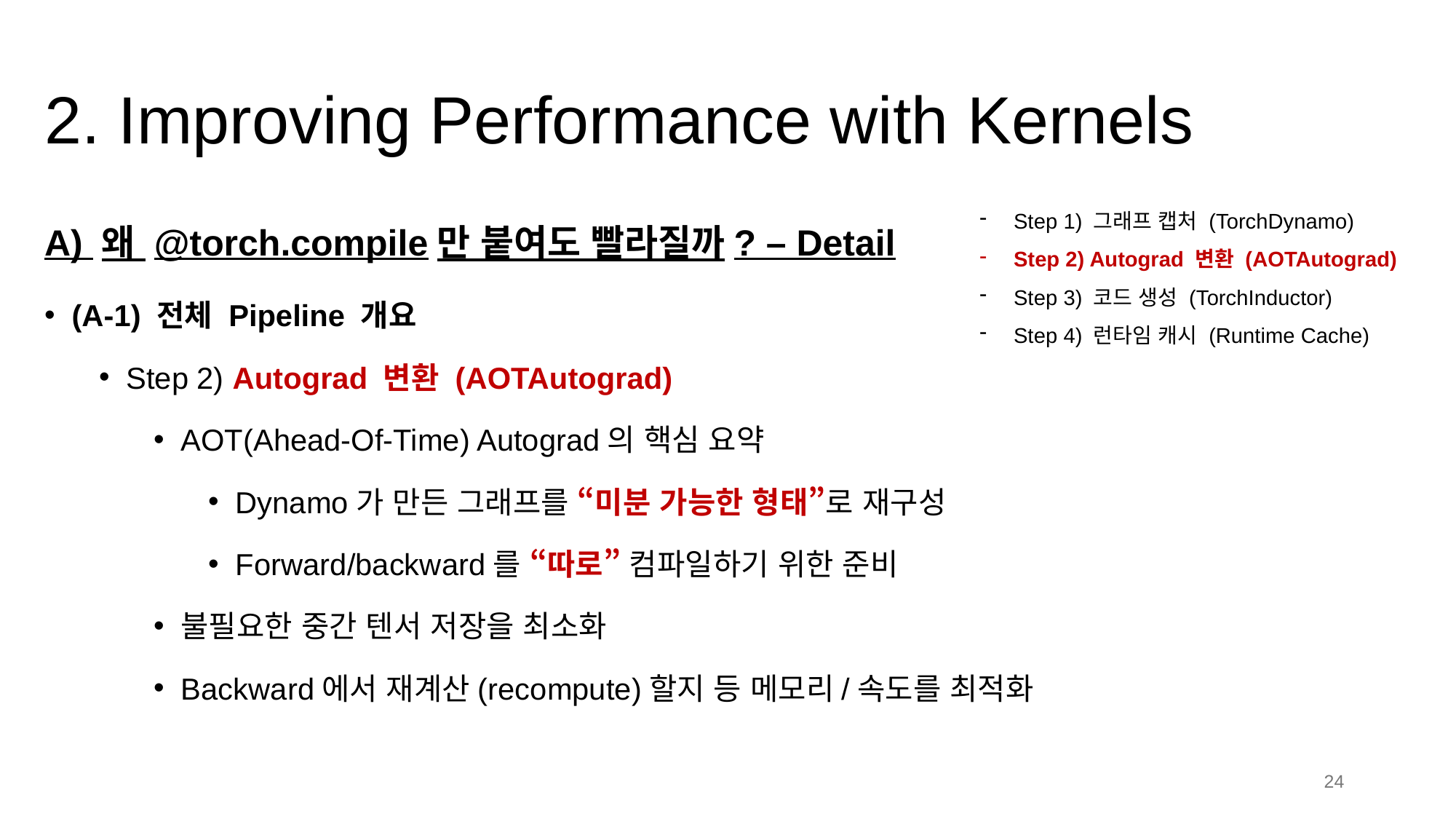

# 2. Improving Performance with Kernels
Step 1) 그래프 캡처 (TorchDynamo)
Step 2) Autograd 변환 (AOTAutograd)
Step 3) 코드 생성 (TorchInductor)
Step 4) 런타임 캐시 (Runtime Cache)
A) 왜 @torch.compile만 붙여도 빨라질까? – Detail
(A-1) 전체 Pipeline 개요
Step 2) Autograd 변환 (AOTAutograd)
AOT(Ahead-Of-Time) Autograd의 핵심 요약
Dynamo가 만든 그래프를 “미분 가능한 형태”로 재구성
Forward/backward를 “따로” 컴파일하기 위한 준비
불필요한 중간 텐서 저장을 최소화
Backward에서 재계산(recompute)할지 등 메모리/속도를 최적화

24